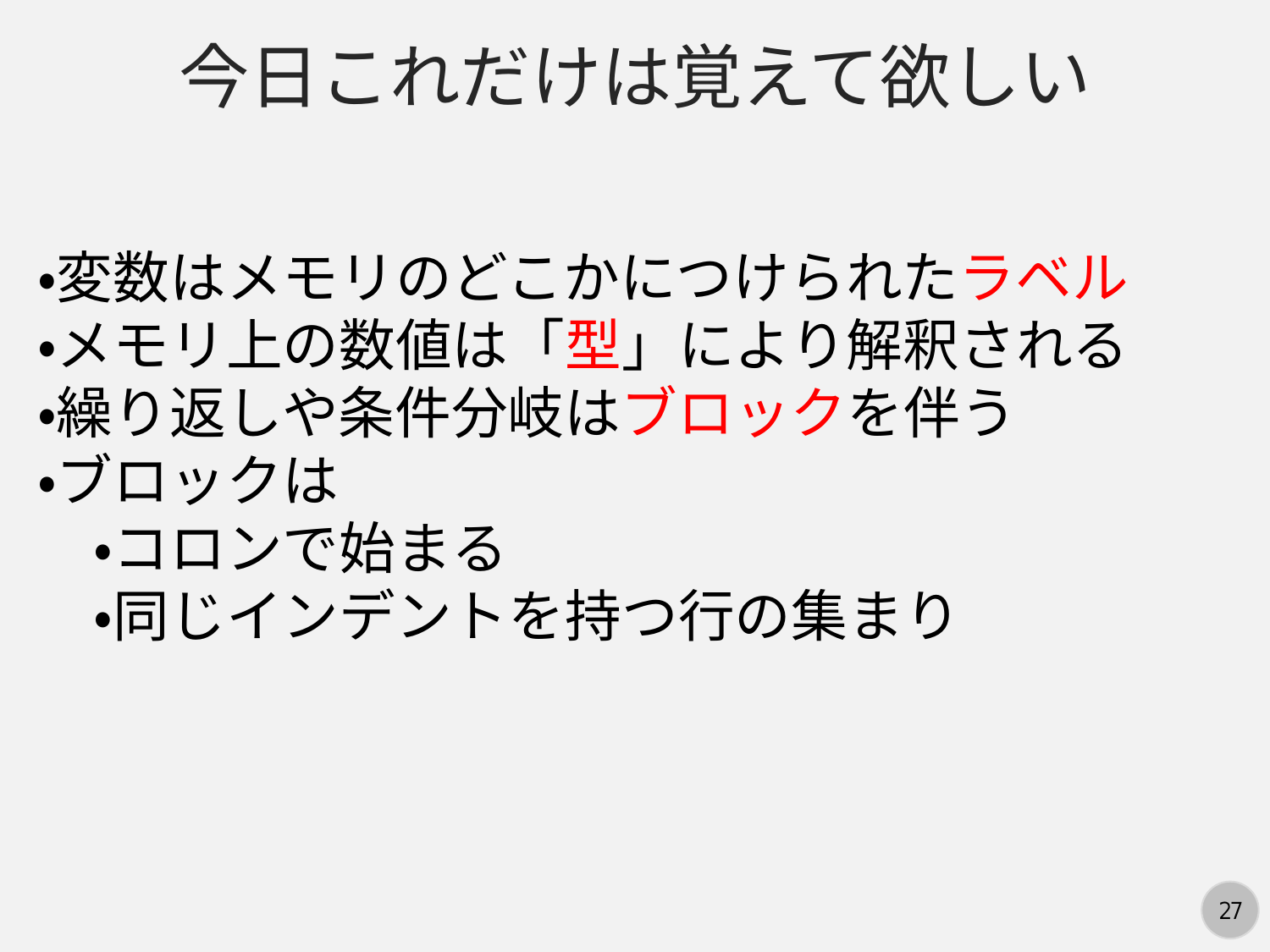

今日これだけは覚えて欲しい
・変数はメモリのどこかにつけられたラベル
・メモリ上の数値は「型」により解釈される
・繰り返しや条件分岐はブロックを伴う
・ブロックは
　・コロンで始まる
　・同じインデントを持つ行の集まり